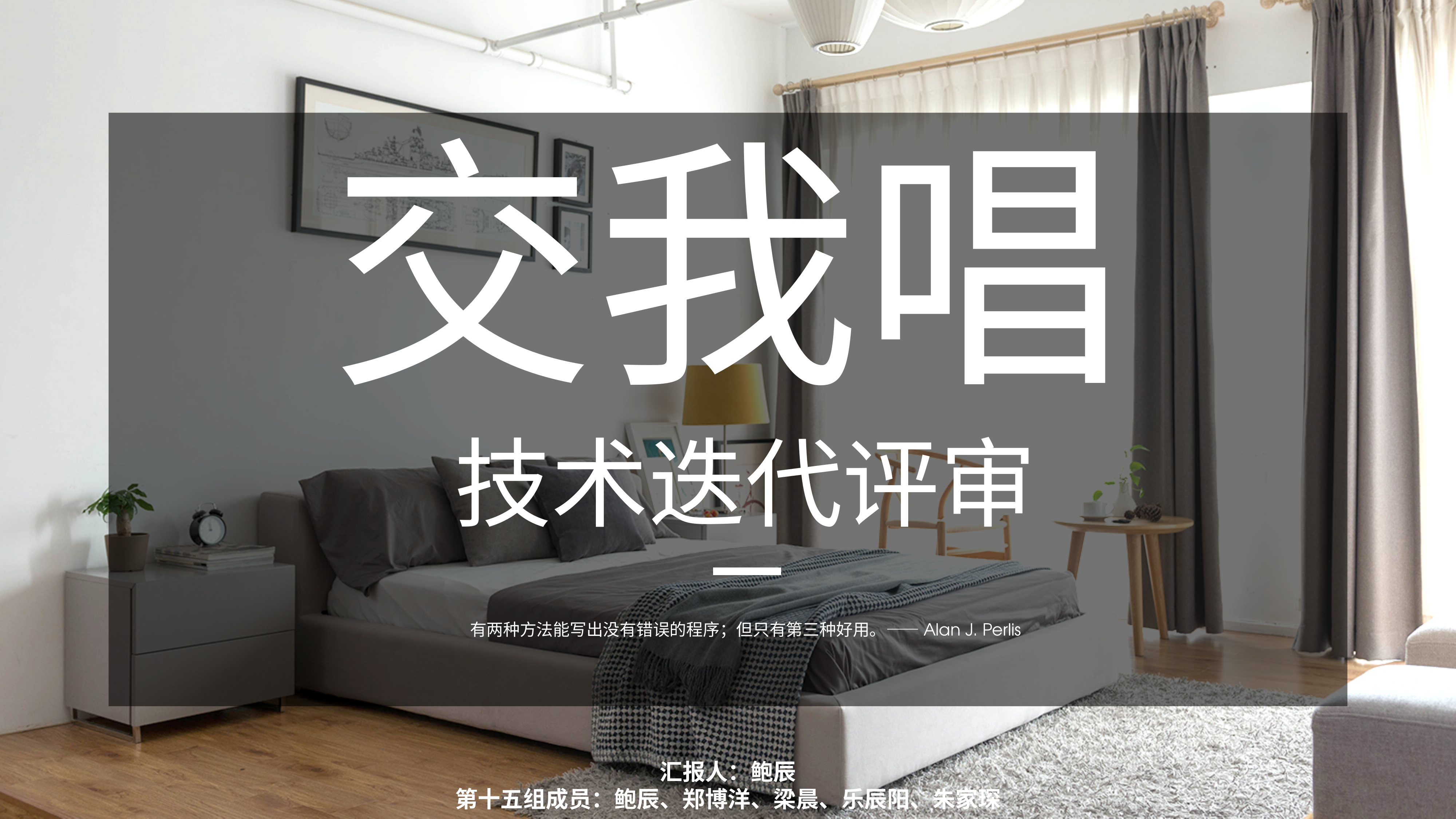

交我唱

技术迭代评审
有两种方法能写出没有错误的程序；但只有第三种好用。——Alan J. Perlis
汇报人：鲍辰
第十五组成员：鲍辰、郑博洋、梁晨、乐辰阳、朱家琛